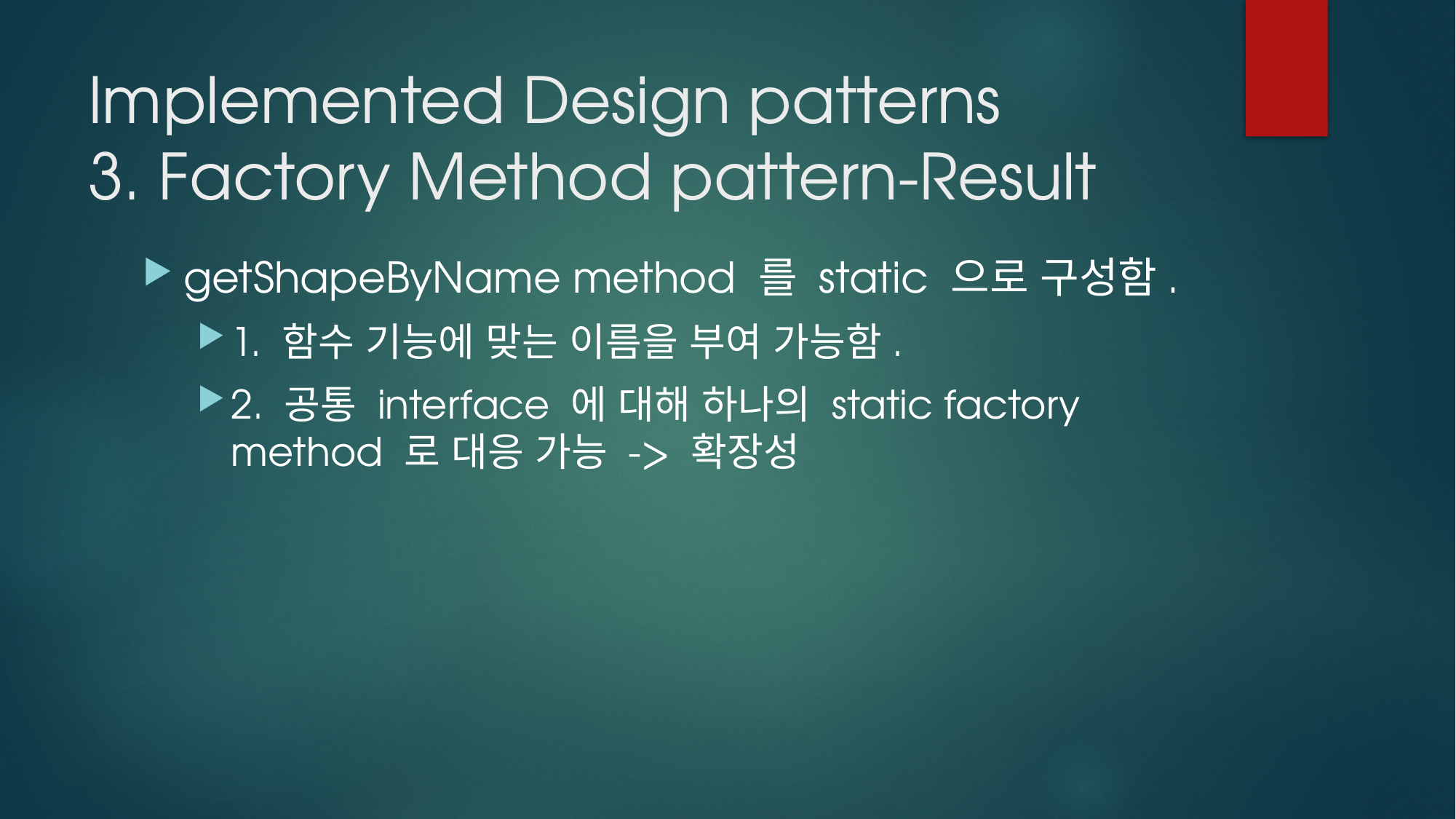

# Implemented Design patterns 3. Factory Method pattern-Result
getShapeByName method 를 static 으로 구성함.
1. 함수 기능에 맞는 이름을 부여 가능함.
2. 공통 interface 에 대해 하나의 static factory method 로 대응 가능 -> 확장성